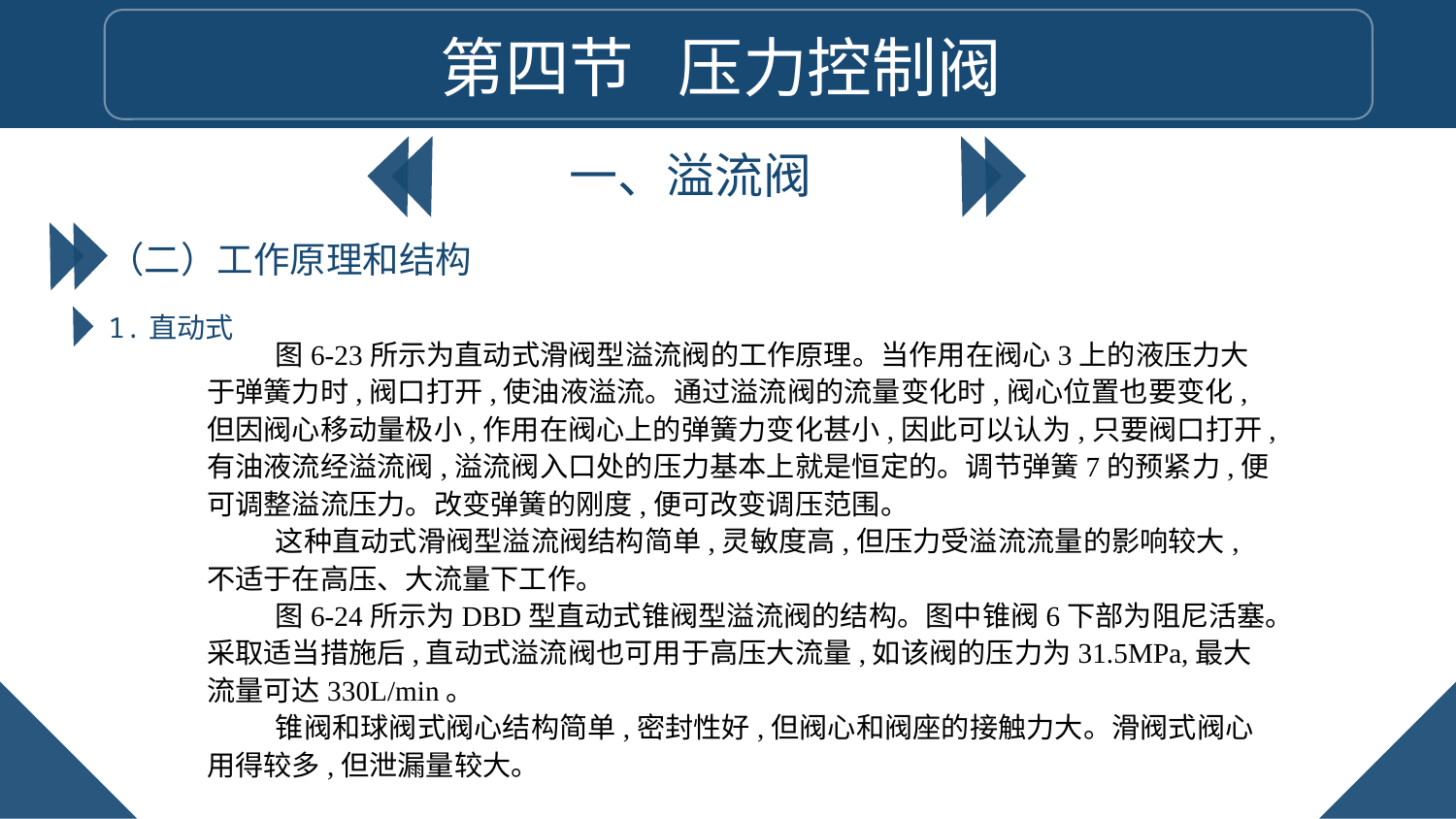

第四节   压力控制阀
一、溢流阀

（二）工作原理和结构

1.直动式

图6-23所示为直动式滑阀型溢流阀的工作原理。当作用在阀心3上的液压力大于弹簧力时,阀口打开,使油液溢流。通过溢流阀的流量变化时,阀心位置也要变化,但因阀心移动量极小,作用在阀心上的弹簧力变化甚小,因此可以认为,只要阀口打开,有油液流经溢流阀,溢流阀入口处的压力基本上就是恒定的。调节弹簧7的预紧力,便可调整溢流压力。改变弹簧的刚度,便可改变调压范围。
这种直动式滑阀型溢流阀结构简单,灵敏度高,但压力受溢流流量的影响较大,不适于在高压、大流量下工作。
图6-24所示为DBD型直动式锥阀型溢流阀的结构。图中锥阀6下部为阻尼活塞。采取适当措施后,直动式溢流阀也可用于高压大流量,如该阀的压力为31.5MPa,最大流量可达330L/min。
锥阀和球阀式阀心结构简单,密封性好,但阀心和阀座的接触力大。滑阀式阀心用得较多,但泄漏量较大。